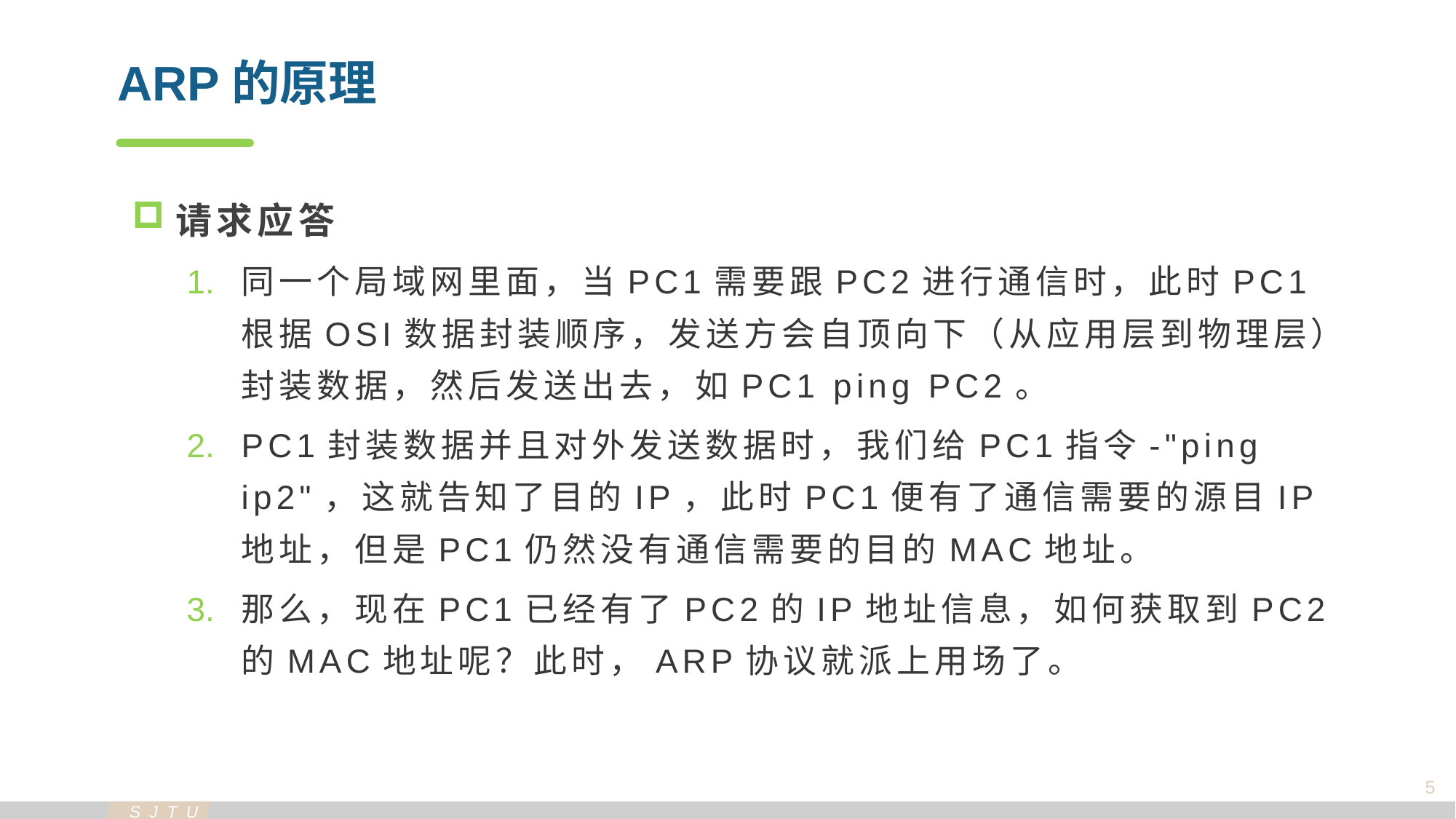

ARP的原理
请求应答
同一个局域网里面，当PC1需要跟PC2进行通信时，此时PC1根据OSI数据封装顺序，发送方会自顶向下（从应用层到物理层）封装数据，然后发送出去，如PC1 ping PC2。
PC1封装数据并且对外发送数据时，我们给PC1指令-"ping ip2"，这就告知了目的IP，此时PC1便有了通信需要的源目IP地址，但是PC1仍然没有通信需要的目的MAC地址。
那么，现在PC1已经有了PC2的IP地址信息，如何获取到PC2的MAC地址呢？此时，ARP协议就派上用场了。
5